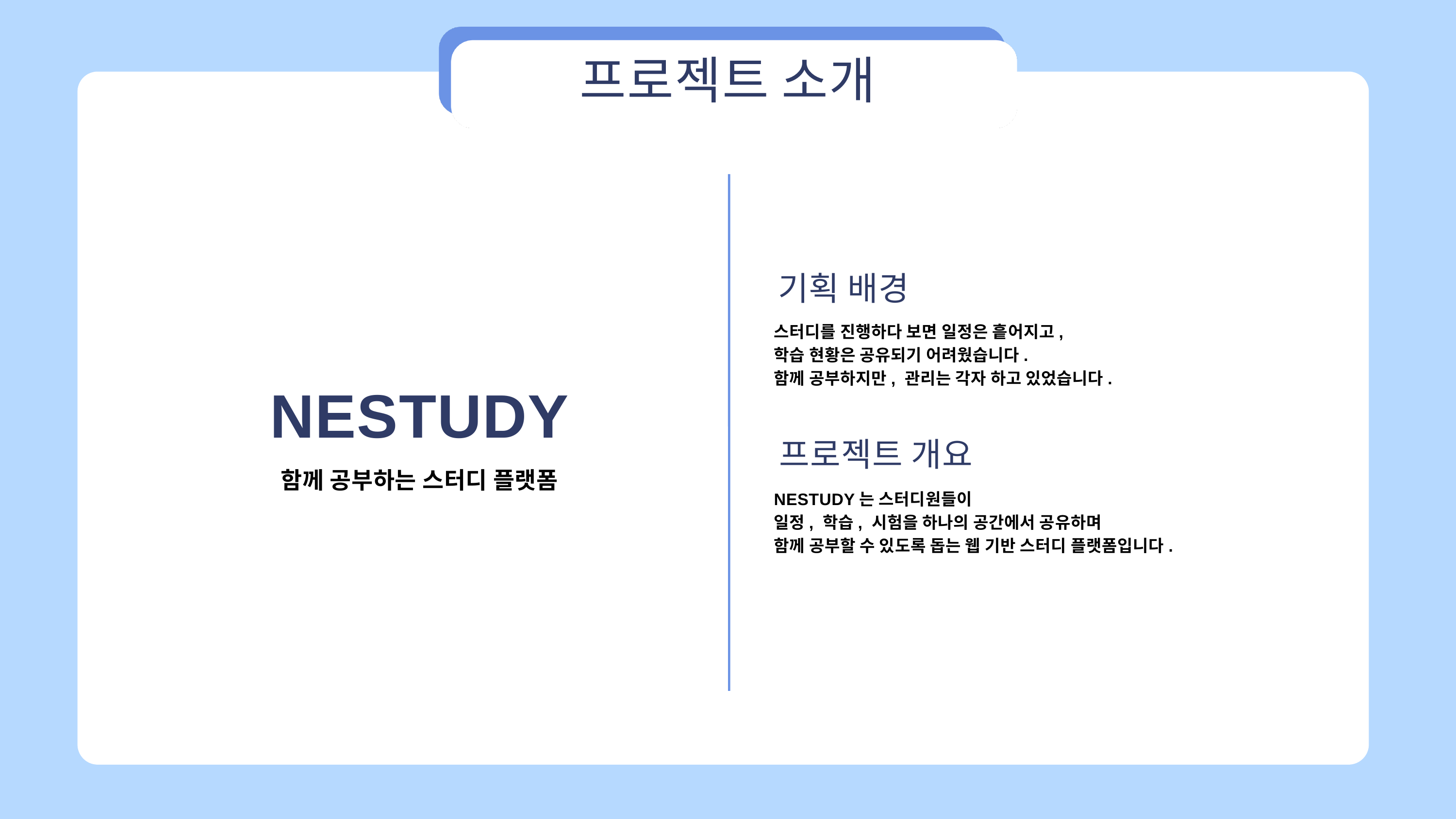

프로젝트 소개

기획 배경
스터디를 진행하다 보면 일정은 흩어지고,
학습 현황은 공유되기 어려웠습니다.
함께 공부하지만, 관리는 각자 하고 있었습니다.
NESTUDY
프로젝트 개요
함께 공부하는 스터디 플랫폼
NESTUDY는 스터디원들이
일정, 학습, 시험을 하나의 공간에서 공유하며
함께 공부할 수 있도록 돕는 웹 기반 스터디 플랫폼입니다.